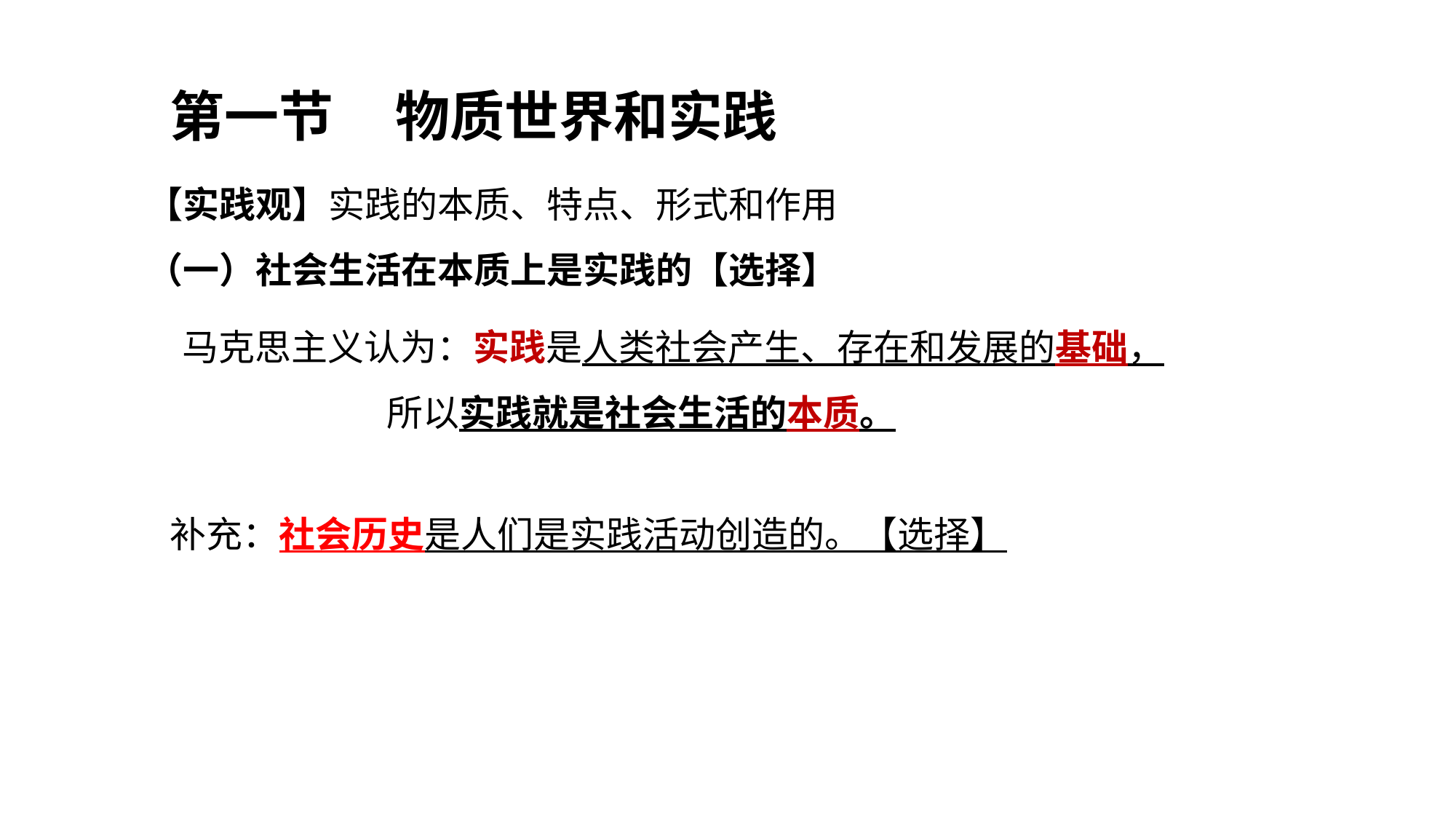

第一节     物质世界和实践

第一章
【实践观】实践的本质、特点、形式和作用
（一）社会生活在本质上是实践的【选择】
 马克思主义认为：实践是人类社会产生、存在和发展的基础，
                          所以实践就是社会生活的本质。

补充：社会历史是人们是实践活动创造的。【选择】